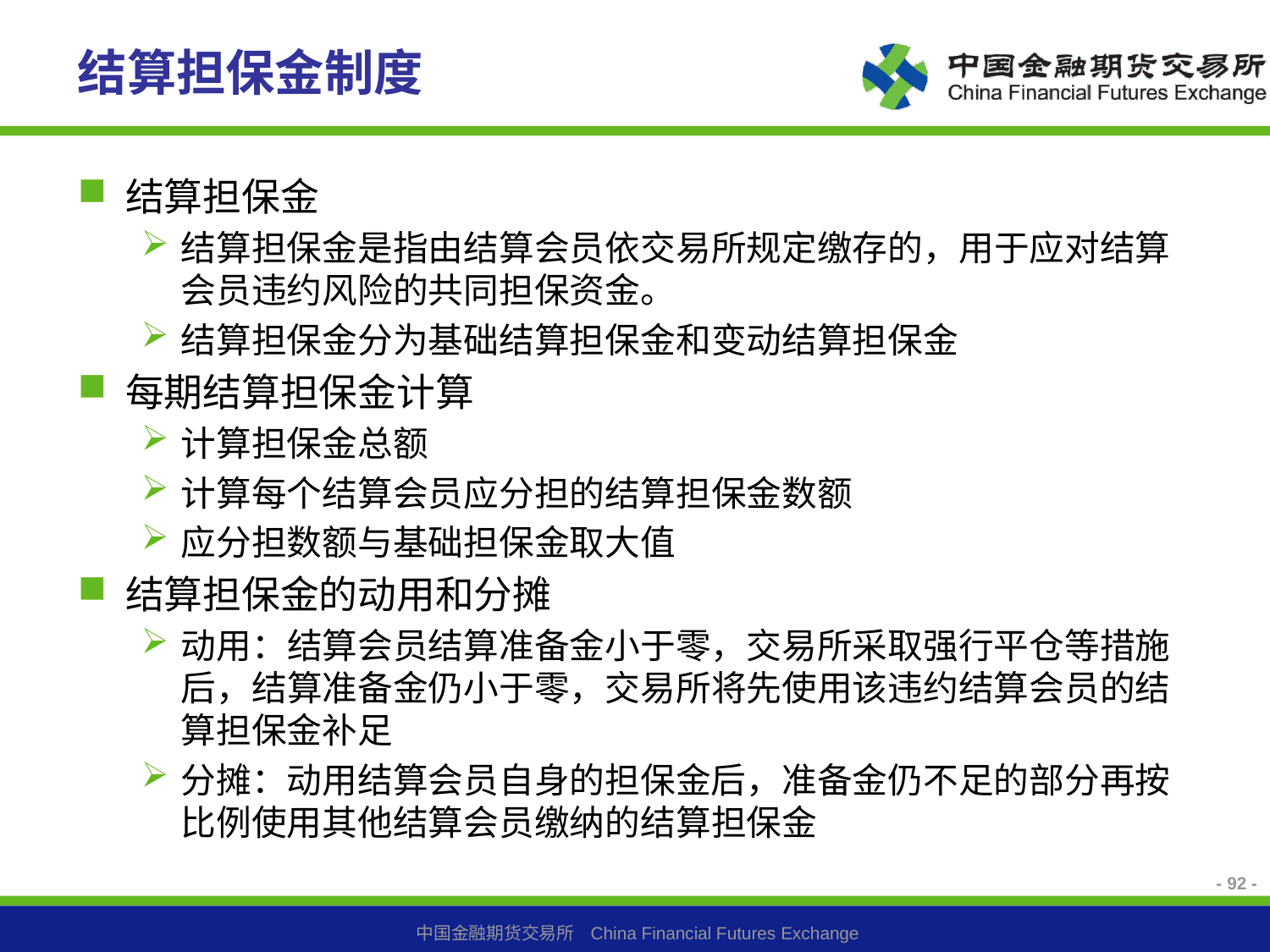

# 结算担保金制度
结算担保金
结算担保金是指由结算会员依交易所规定缴存的，用于应对结算会员违约风险的共同担保资金。
结算担保金分为基础结算担保金和变动结算担保金
每期结算担保金计算
计算担保金总额
计算每个结算会员应分担的结算担保金数额
应分担数额与基础担保金取大值
结算担保金的动用和分摊
动用：结算会员结算准备金小于零，交易所采取强行平仓等措施后，结算准备金仍小于零，交易所将先使用该违约结算会员的结算担保金补足
分摊：动用结算会员自身的担保金后，准备金仍不足的部分再按比例使用其他结算会员缴纳的结算担保金

- 92 -